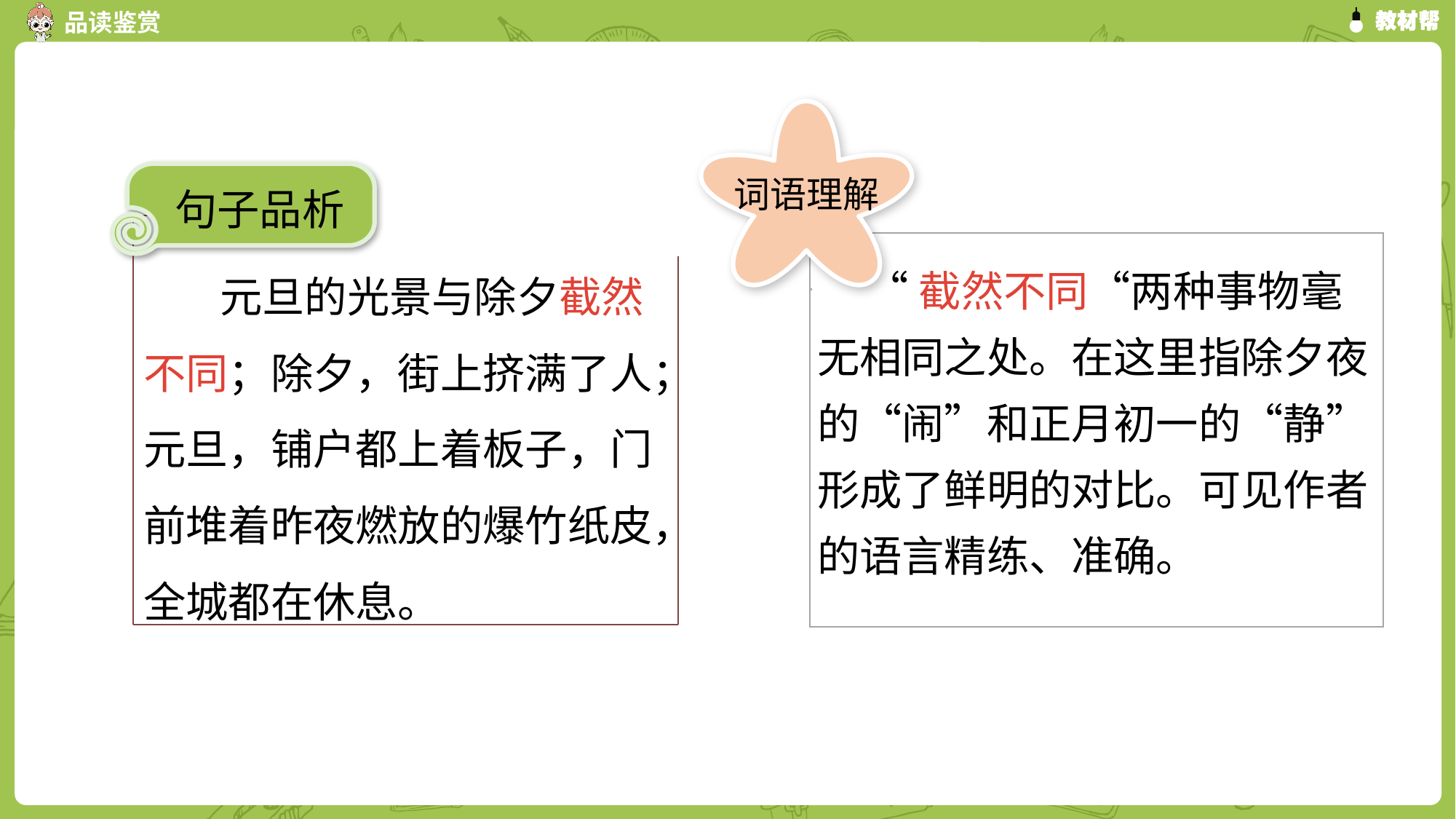

词语理解
句子品析

       元旦的光景与除夕截然不同；除夕，街上挤满了人；元旦，铺户都上着板子，门前堆着昨夜燃放的爆竹纸皮，全城都在休息。
      “截然不同“两种事物毫无相同之处。在这里指除夕夜的“闹”和正月初一的“静”形成了鲜明的对比。可见作者的语言精练、准确。